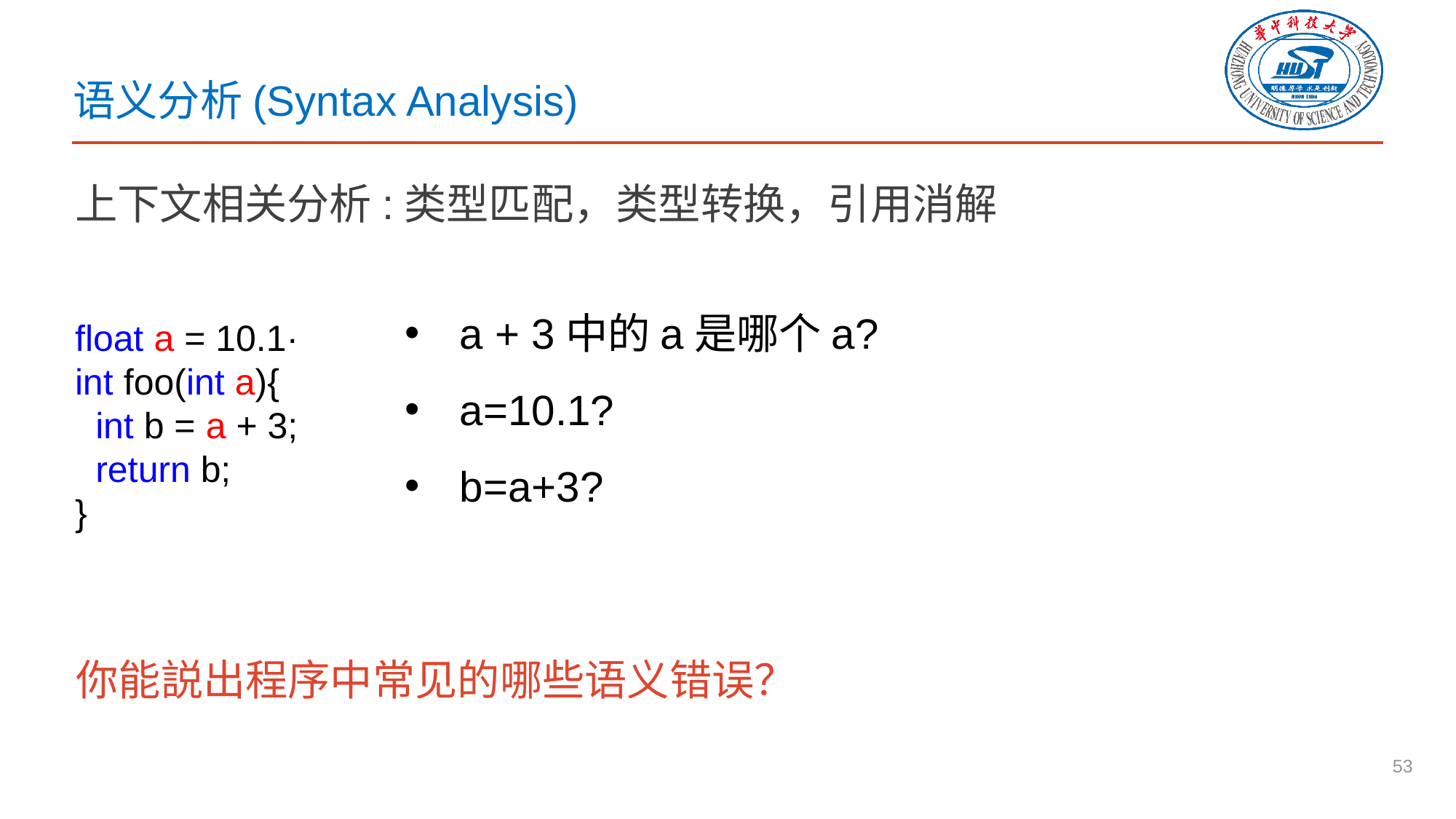

# 语义分析(Syntax Analysis)
上下文相关分析:类型匹配，类型转换，引用消解
a + 3中的a是哪个a?
a=10.1?
b=a+3?

float a = 10.1·
int foo(int a){
  int b = a + 3;
  return b;
}
你能説出程序中常见的哪些语义错误？
53